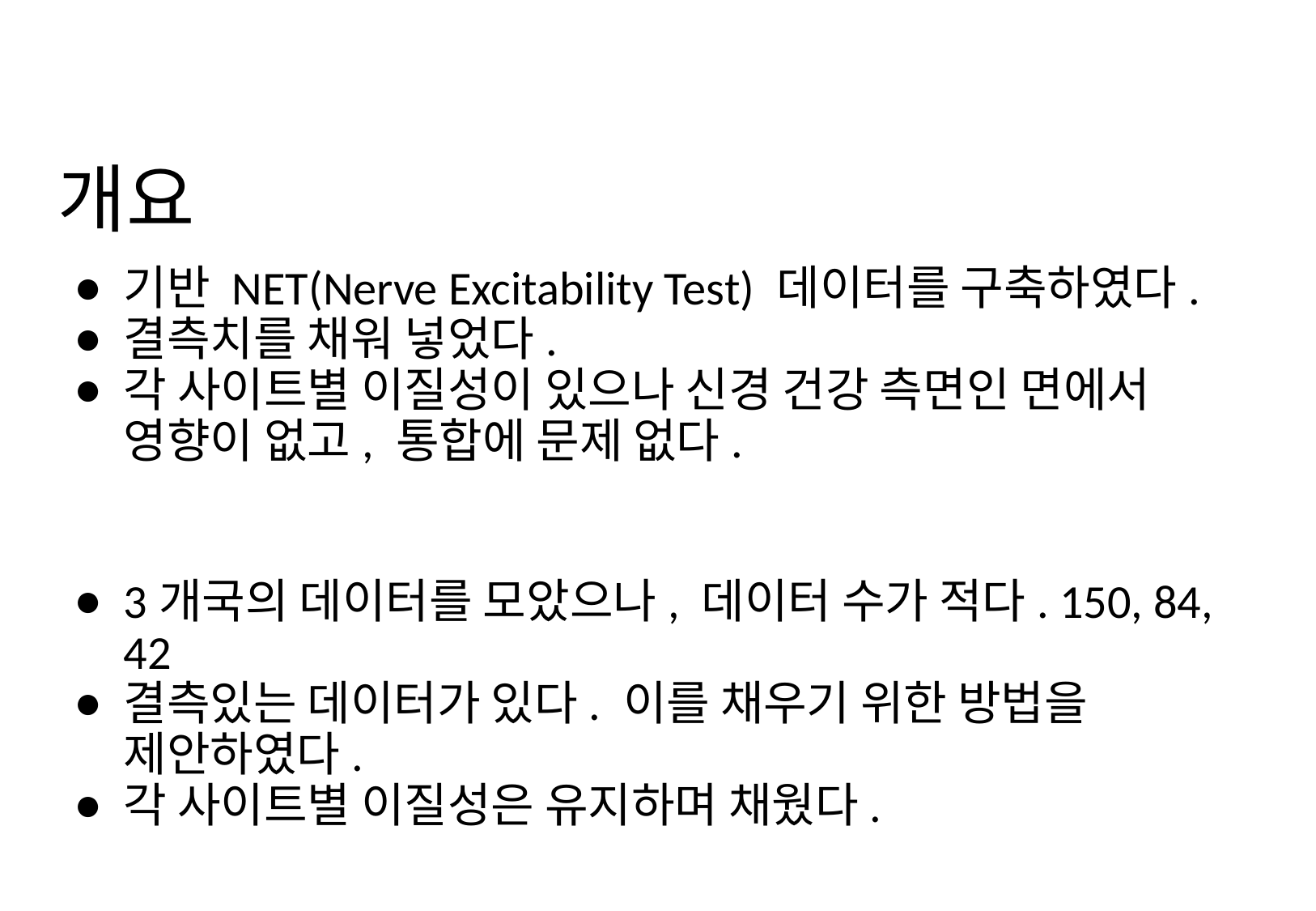

# 개요
기반 NET(Nerve Excitability Test) 데이터를 구축하였다.
결측치를 채워 넣었다.
각 사이트별 이질성이 있으나 신경 건강 측면인 면에서 영향이 없고, 통합에 문제 없다.

3개국의 데이터를 모았으나, 데이터 수가 적다. 150, 84, 42
결측있는 데이터가 있다. 이를 채우기 위한 방법을 제안하였다.
각 사이트별 이질성은 유지하며 채웠다.